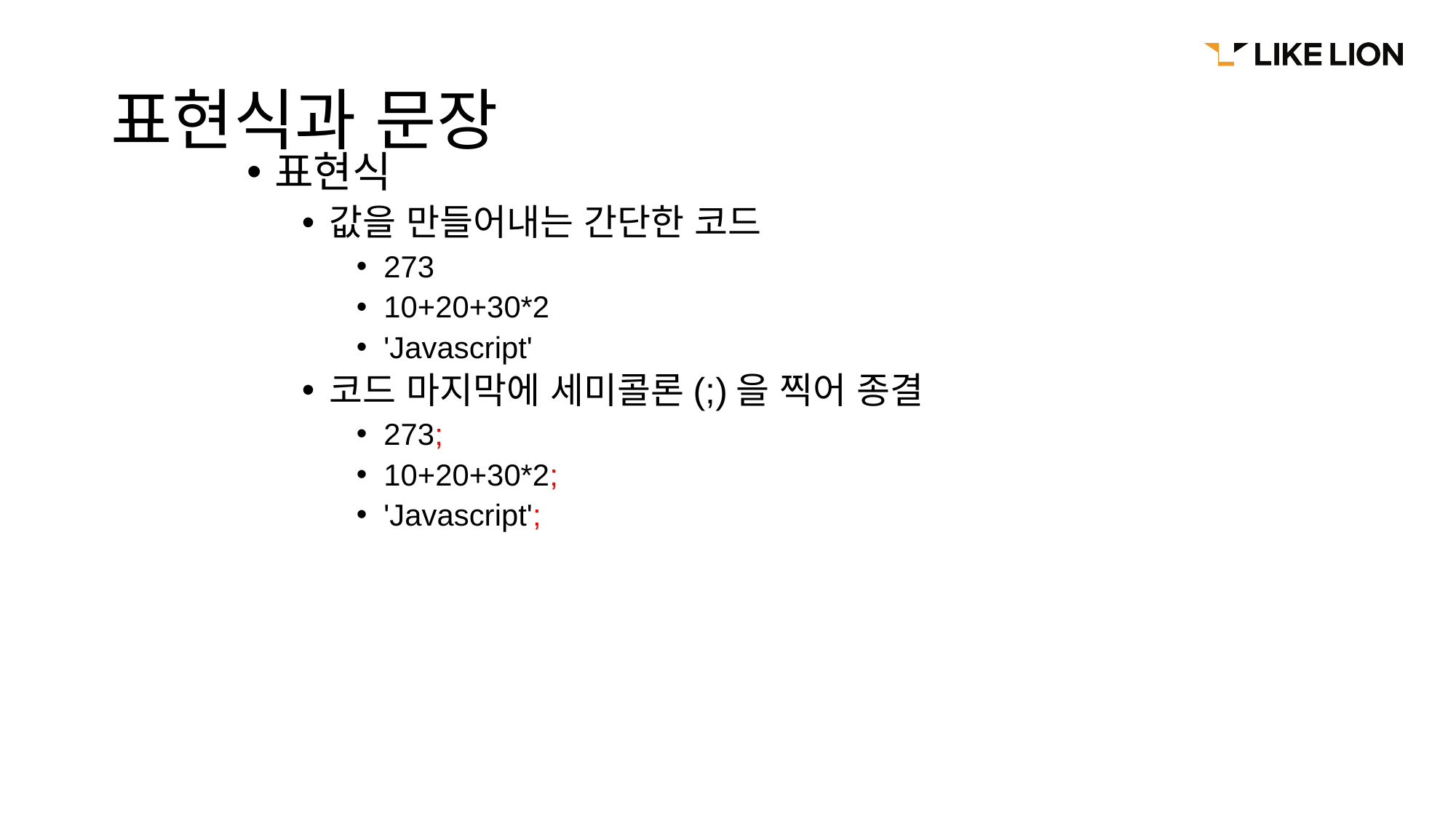

# 표현식과 문장
표현식
값을 만들어내는 간단한 코드
273
10+20+30*2
'Javascript'
코드 마지막에 세미콜론(;)을 찍어 종결
273;
10+20+30*2;
'Javascript';